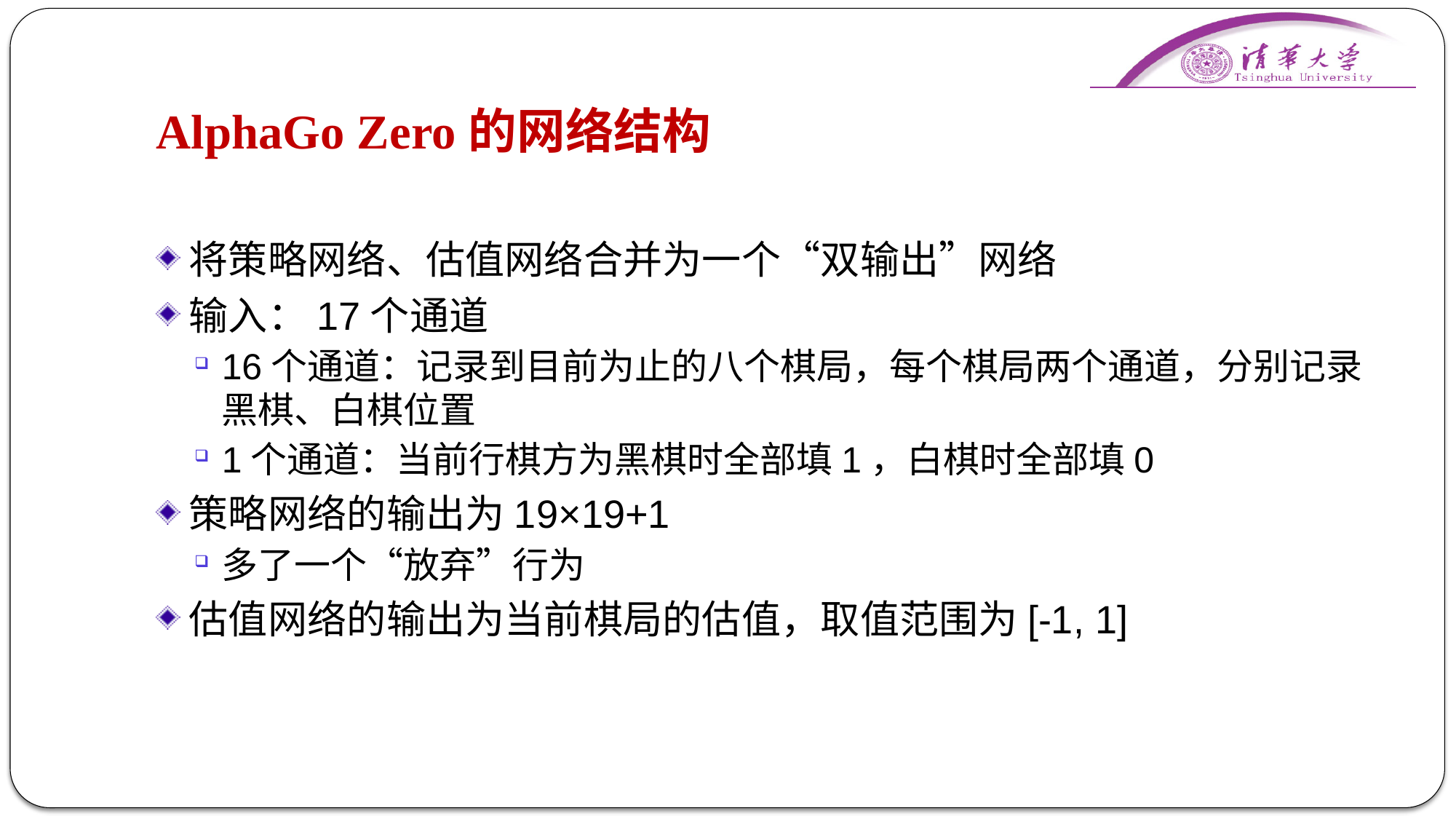

# AlphaGo Zero的网络结构

将策略网络、估值网络合并为一个“双输出”网络
输入：17个通道
16个通道：记录到目前为止的八个棋局，每个棋局两个通道，分别记录黑棋、白棋位置
1个通道：当前行棋方为黑棋时全部填1，白棋时全部填0
策略网络的输出为19×19+1
多了一个“放弃”行为
估值网络的输出为当前棋局的估值，取值范围为[-1, 1]